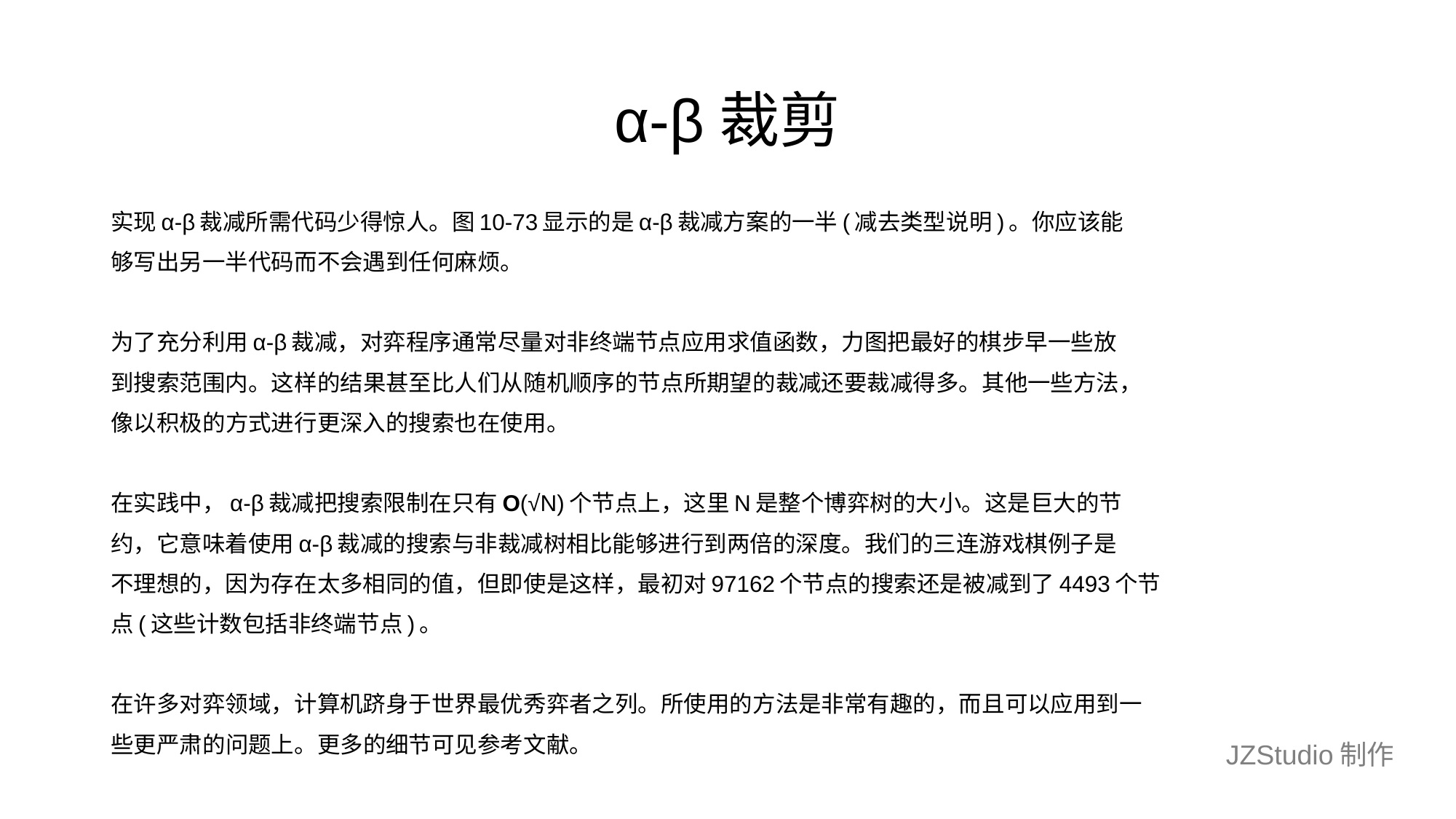

# α-β裁剪
实现α-β裁减所需代码少得惊人。图10-73显示的是α-β裁减方案的一半(减去类型说明)。你应该能
够写出另一半代码而不会遇到任何麻烦。

为了充分利用α-β裁减，对弈程序通常尽量对非终端节点应用求值函数，力图把最好的棋步早一些放
到搜索范围内。这样的结果甚至比人们从随机顺序的节点所期望的裁减还要裁减得多。其他一些方法，
像以积极的方式进行更深入的搜索也在使用。

在实践中，α-β裁减把搜索限制在只有O(√N)个节点上，这里N是整个博弈树的大小。这是巨大的节
约，它意味着使用α-β裁减的搜索与非裁减树相比能够进行到两倍的深度。我们的三连游戏棋例子是
不理想的，因为存在太多相同的值，但即使是这样，最初对97162个节点的搜索还是被减到了4493个节
点(这些计数包括非终端节点)。

在许多对弈领域，计算机跻身于世界最优秀弈者之列。所使用的方法是非常有趣的，而且可以应用到一
些更严肃的问题上。更多的细节可见参考文献。